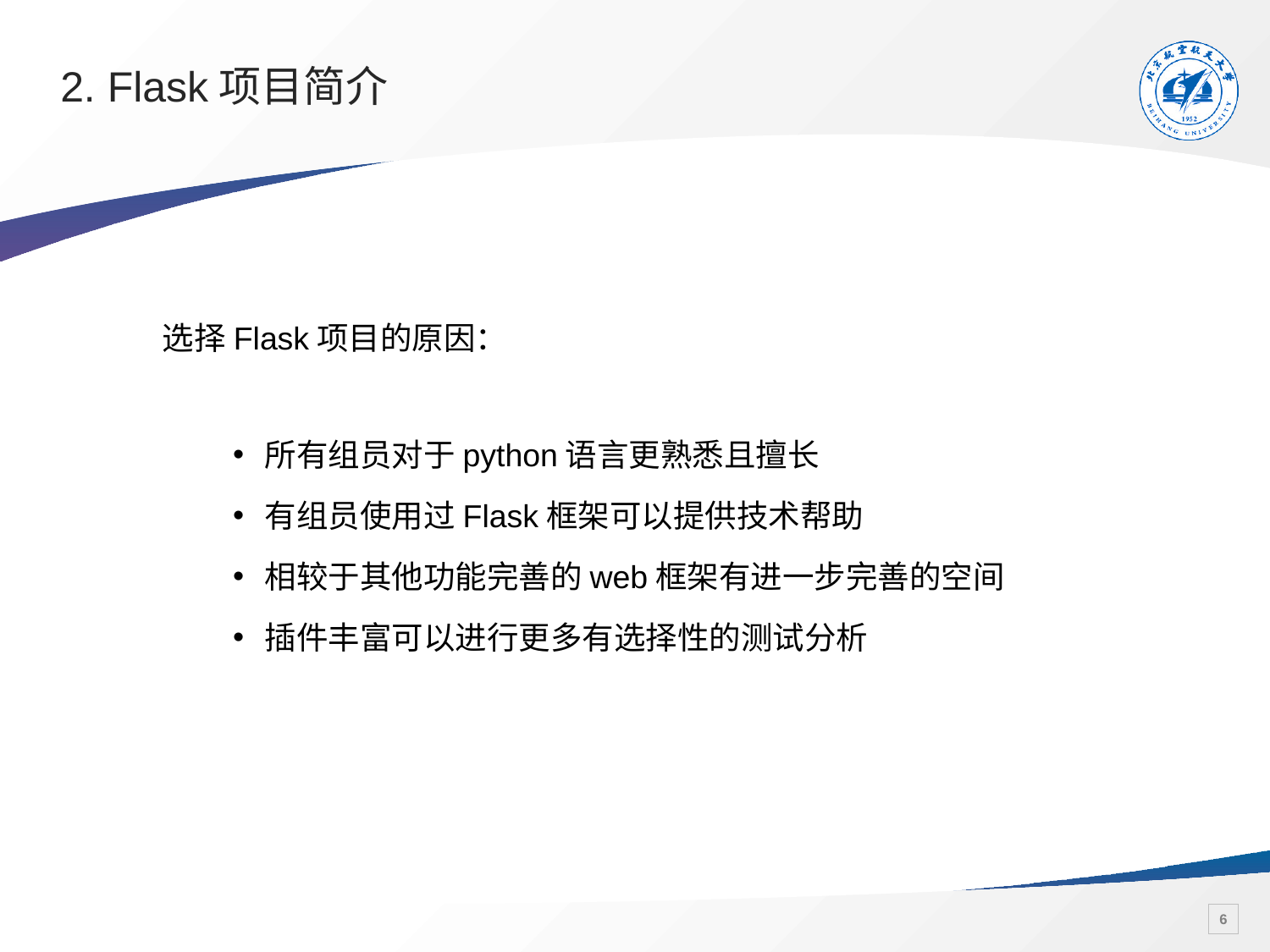

# 2. Flask项目简介
选择Flask项目的原因：
所有组员对于python语言更熟悉且擅长
有组员使用过Flask框架可以提供技术帮助
相较于其他功能完善的web框架有进一步完善的空间
插件丰富可以进行更多有选择性的测试分析